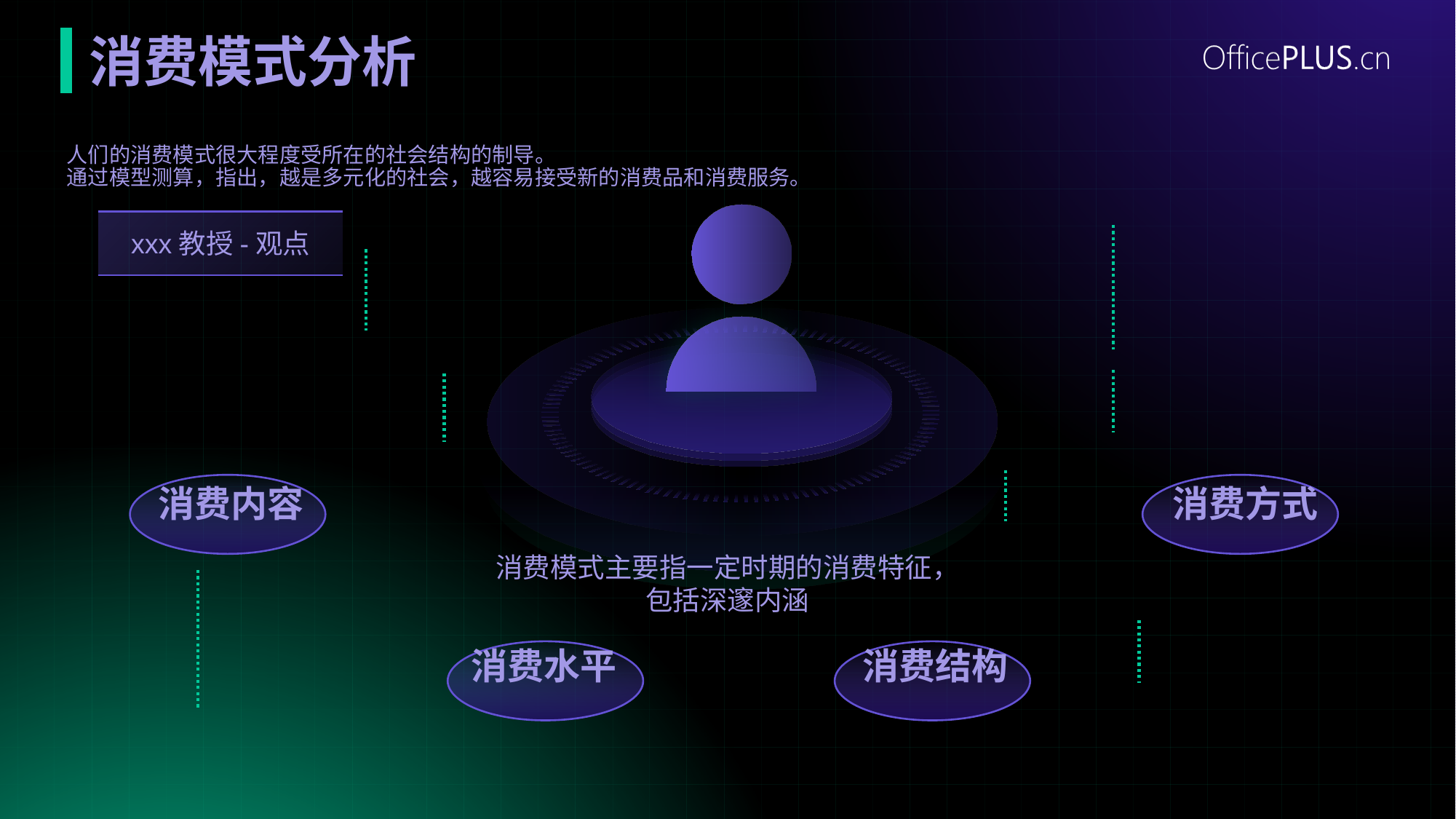

# 消费模式分析

人们的消费模式很大程度受所在的社会结构的制导。
通过模型测算，指出，越是多元化的社会，越容易接受新的消费品和消费服务。

xxx教授-观点

消费内容
消费方式

消费模式主要指一定时期的消费特征，
包括深邃内涵
消费水平
消费结构